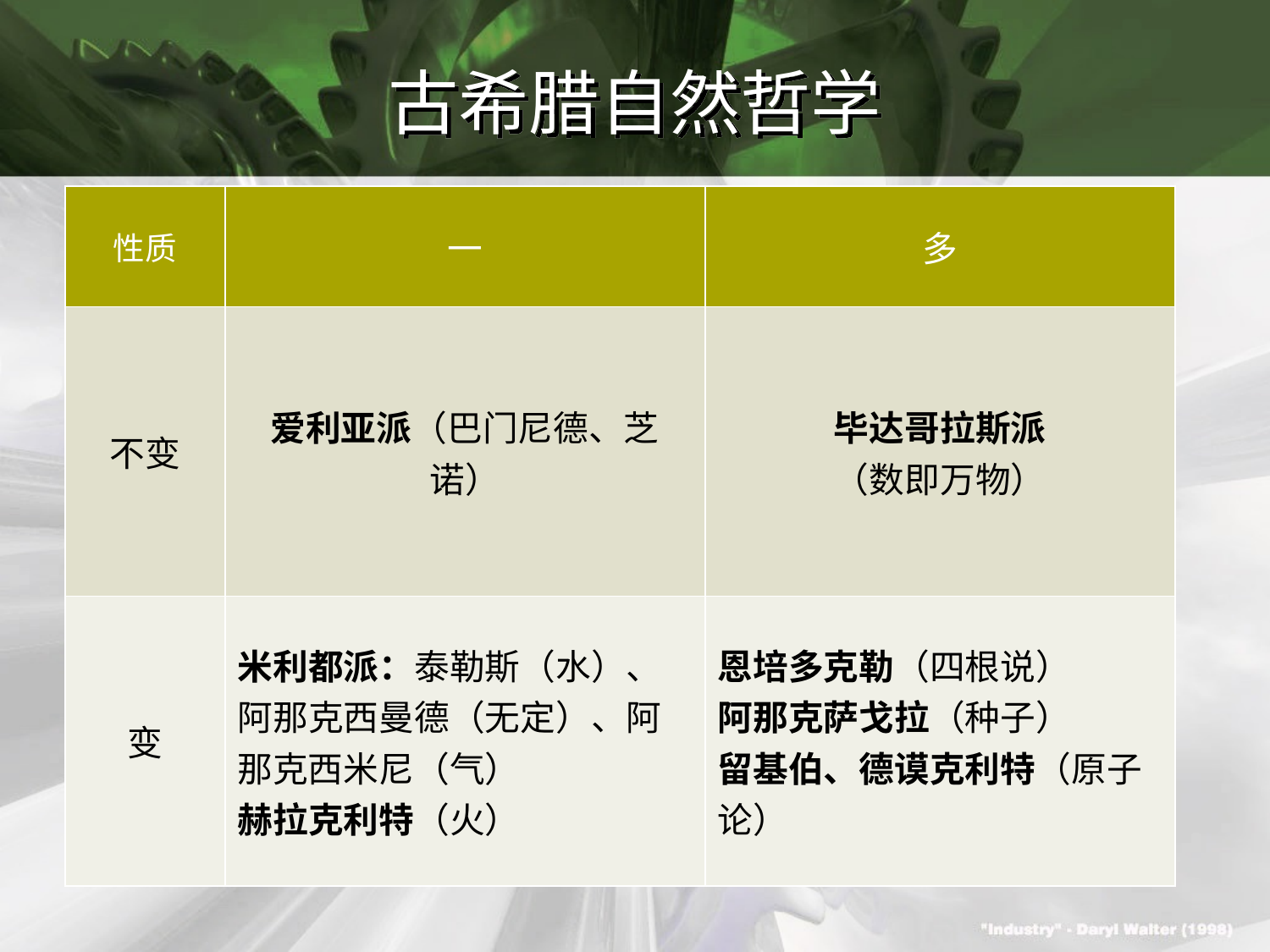

# 古希腊自然哲学
| 性质 | 一 | 多 |
| --- | --- | --- |
| 不变 | 爱利亚派（巴门尼德、芝诺） | 毕达哥拉斯派 （数即万物） |
| 变 | 米利都派：泰勒斯（水）、阿那克西曼德（无定）、阿那克西米尼（气） 赫拉克利特（火） | 恩培多克勒（四根说） 阿那克萨戈拉（种子） 留基伯、德谟克利特（原子论） |